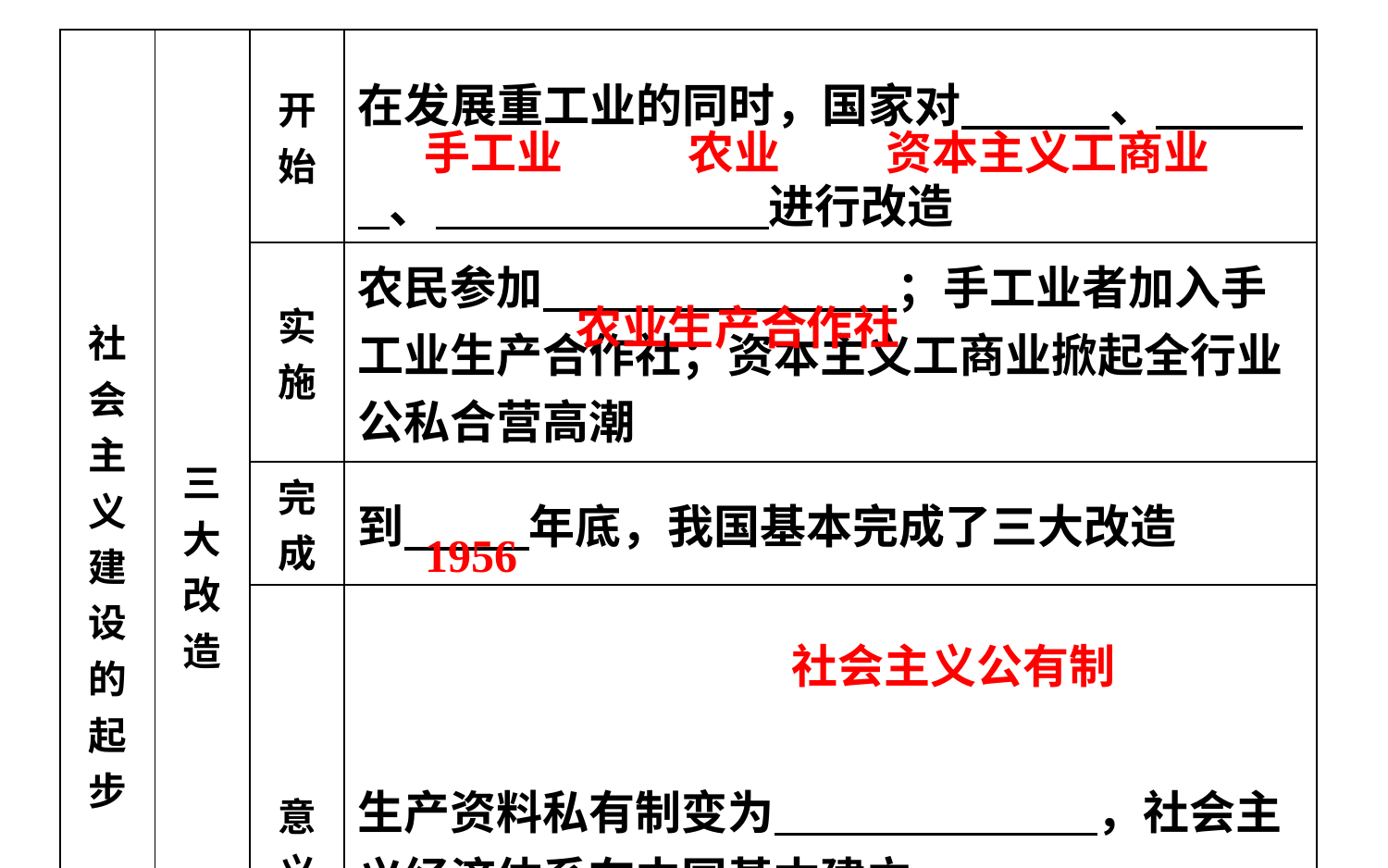

| 社 会 主 义 建 设 的 起 步 | 三大 改造 | 开始 | 在发展重工业的同时，国家对 、 、 进行改造 |
| --- | --- | --- | --- |
|  |  | 实施 | 农民参加 ；手工业者加入手工业生产合作社；资本主义工商业掀起全行业公私合营高潮 |
|  |  | 完成 | 到 年底，我国基本完成了三大改造 |
|  |  | 意义 | 生产资料私有制变为 ，社会主义经济体系在中国基本建立 |
手工业
农业
资本主义工商业
农业生产合作社
1956
社会主义公有制